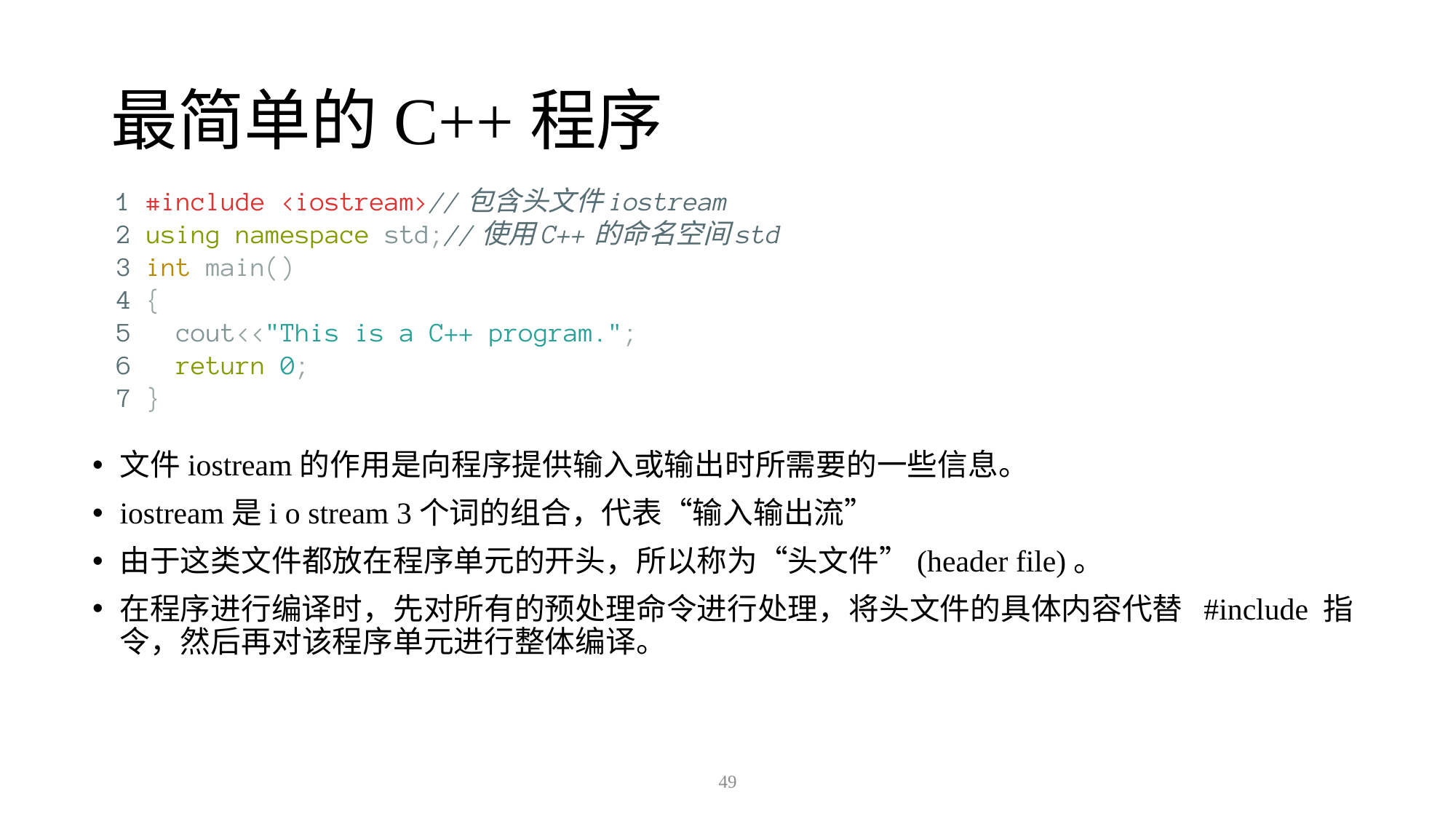

# 最简单的C++程序
 1 #include <iostream>//包含头文件iostream
 2 using namespace std;//使用C++的命名空间std
 3 int main()
 4 {
 5   cout<<"This is a C++ program.";
 6   return 0;
 7 }
文件iostream的作用是向程序提供输入或输出时所需要的一些信息。
iostream是i o stream 3个词的组合，代表“输入输出流”
由于这类文件都放在程序单元的开头，所以称为“头文件”(header file)。
在程序进行编译时，先对所有的预处理命令进行处理，将头文件的具体内容代替  #include 指令，然后再对该程序单元进行整体编译。
49